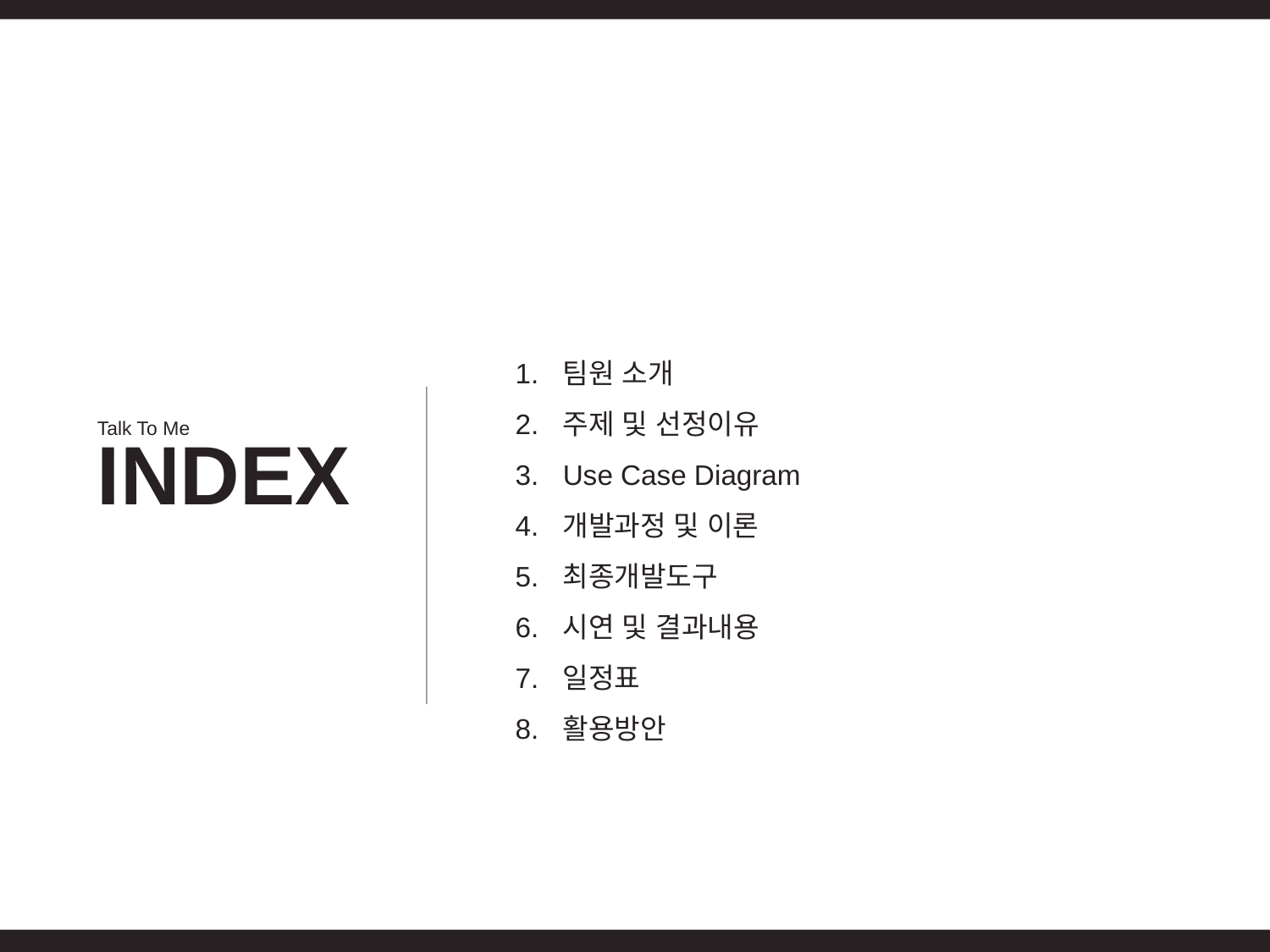

팀원 소개
주제 및 선정이유
Use Case Diagram
개발과정 및 이론
최종개발도구
시연 및 결과내용
일정표
활용방안
Talk To Me
INDEX